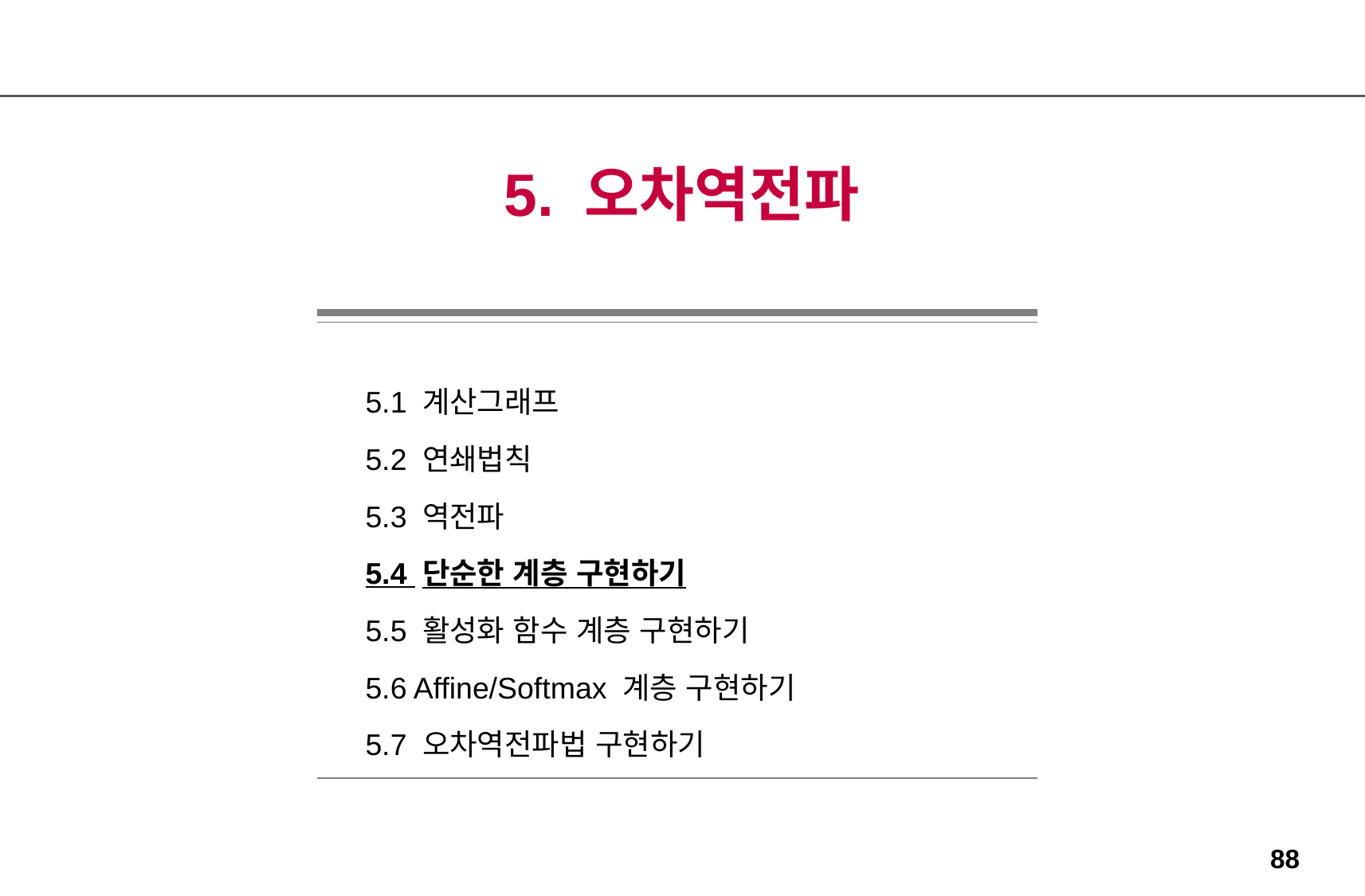

5. 오차역전파
5.1 계산그래프
5.2 연쇄법칙
5.3 역전파
5.4 단순한 계층 구현하기
5.5 활성화 함수 계층 구현하기
5.6 Affine/Softmax 계층 구현하기
5.7 오차역전파법 구현하기